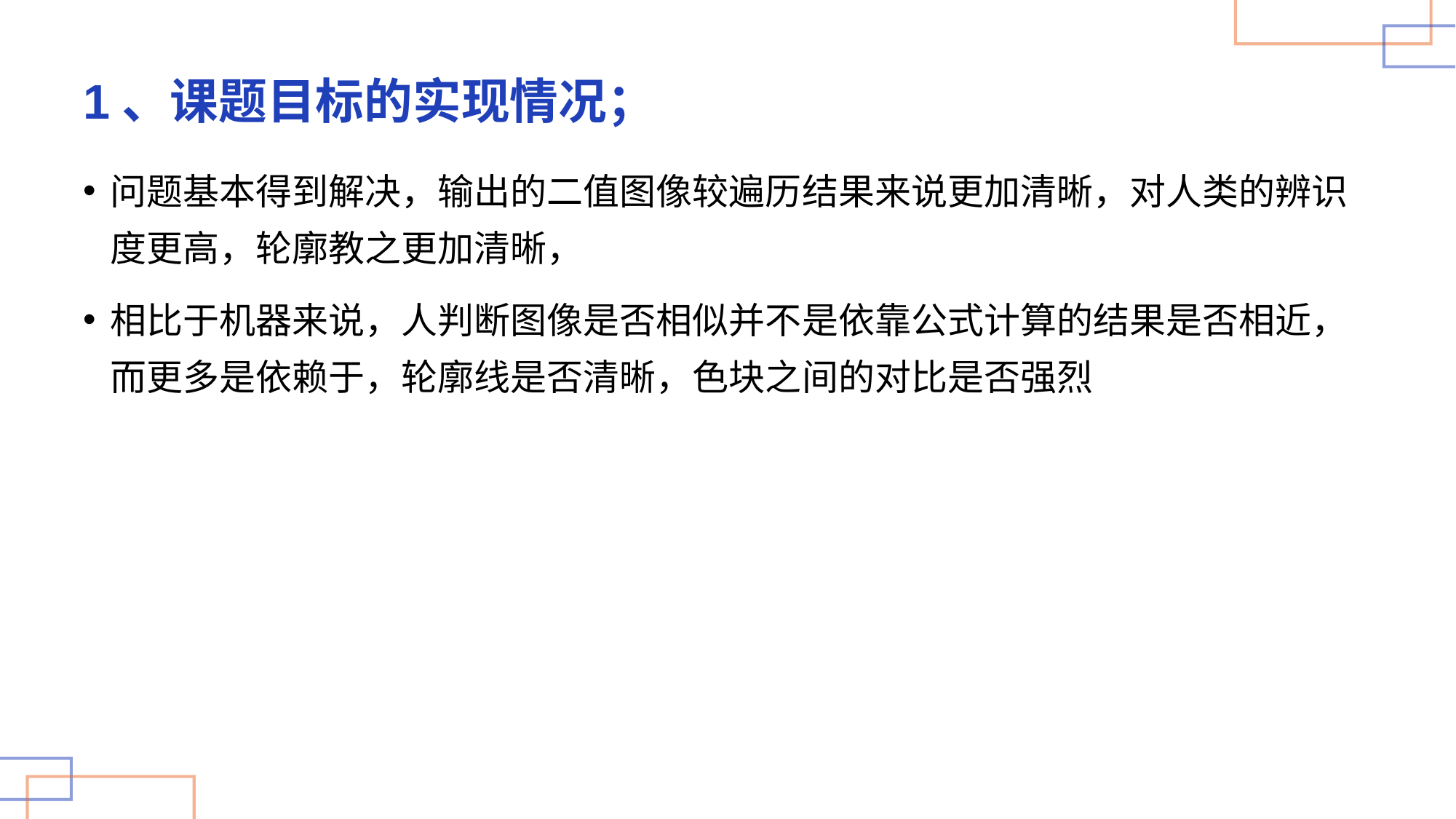

# 1、课题目标的实现情况；
问题基本得到解决，输出的二值图像较遍历结果来说更加清晰，对人类的辨识度更高，轮廓教之更加清晰，
相比于机器来说，人判断图像是否相似并不是依靠公式计算的结果是否相近，而更多是依赖于，轮廓线是否清晰，色块之间的对比是否强烈